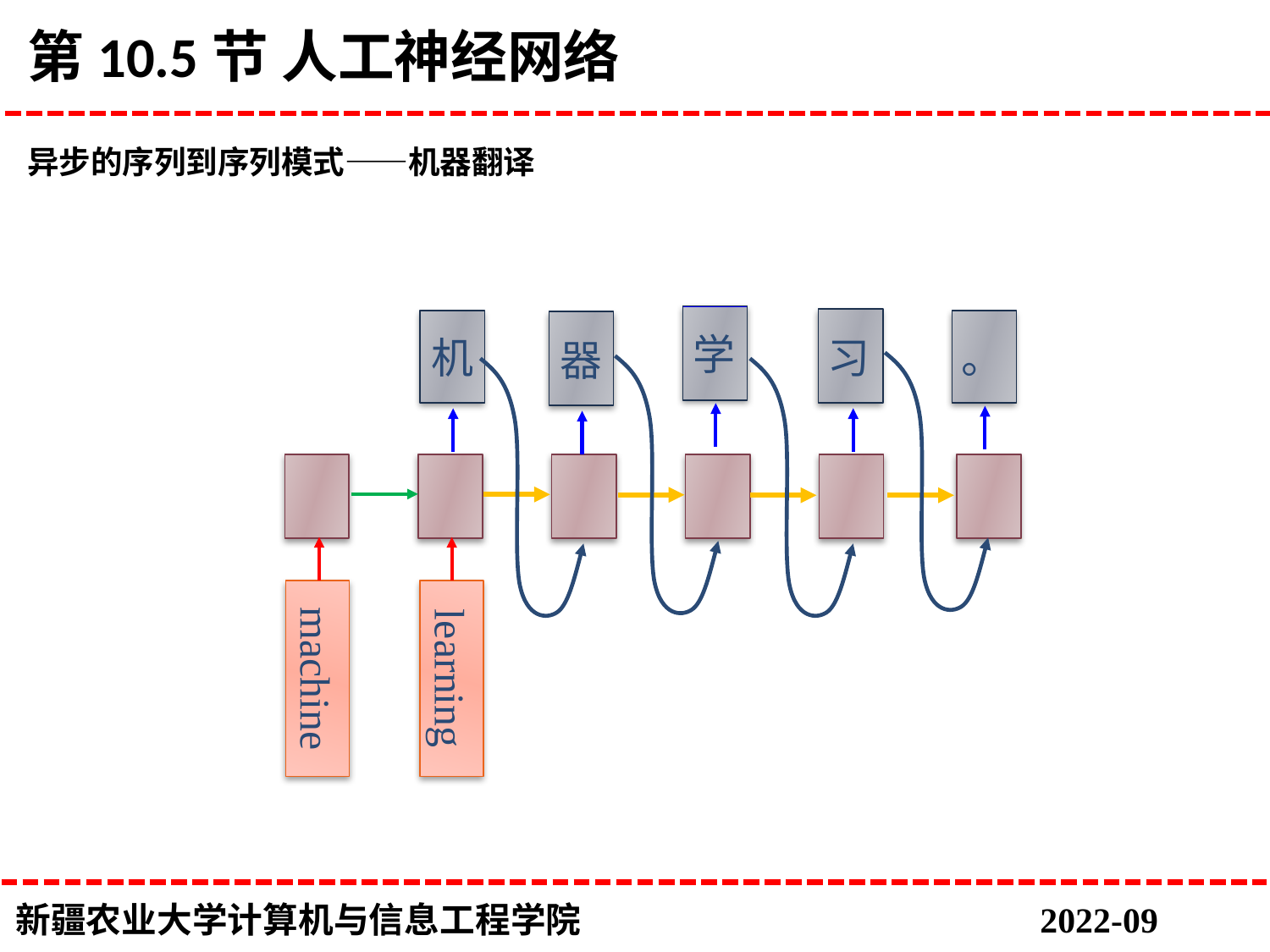

# 第10.5节 人工神经网络
异步的序列到序列模式——机器翻译

学

器
习
。
机

learning

machine